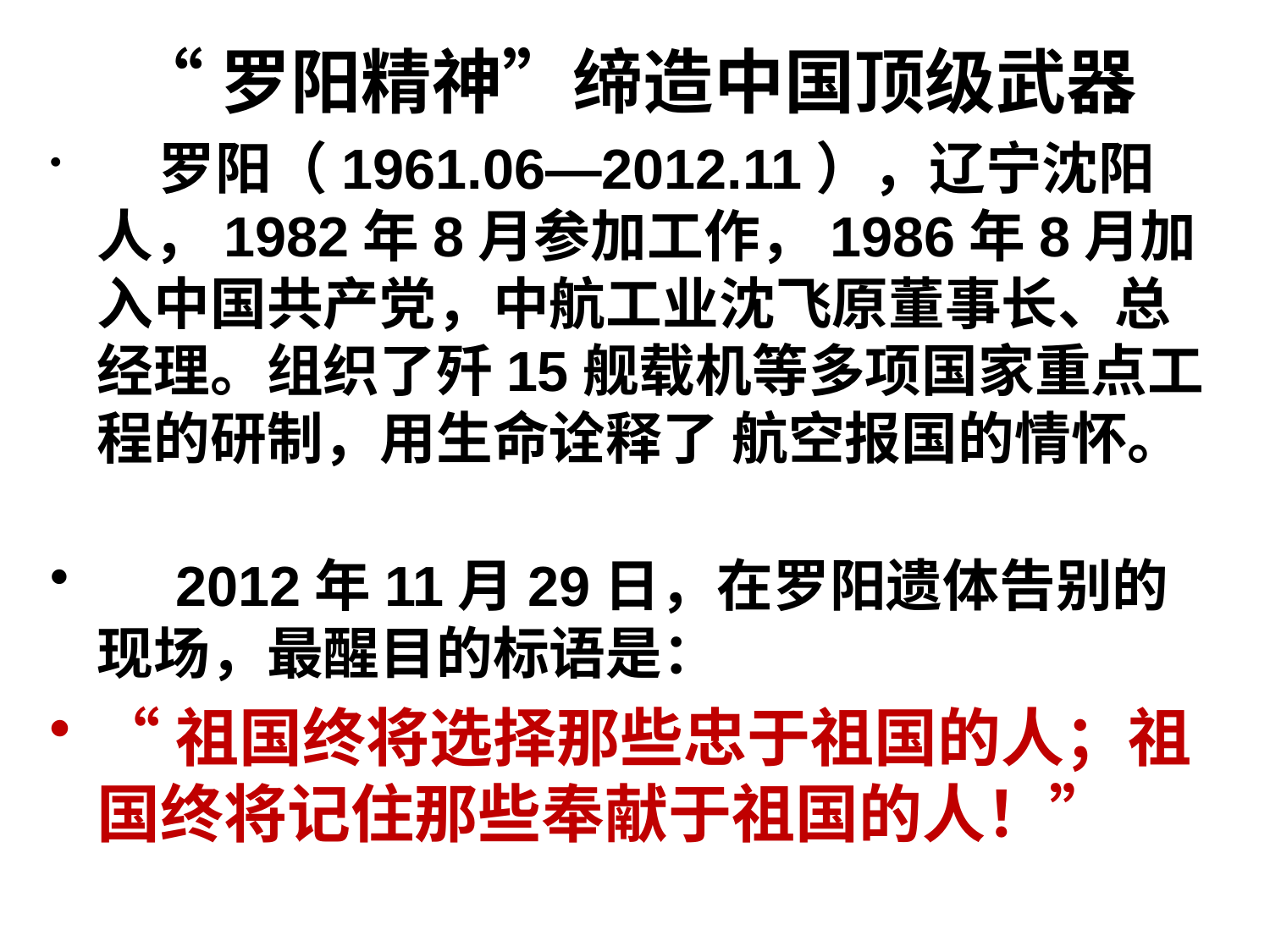

# “罗阳精神”缔造中国顶级武器
      罗阳（1961.06—2012.11），辽宁沈阳 人，1982年8月参加工作，1986年8月加入中国共产党，中航工业沈飞原董事长、总经理。组织了歼15舰载机等多项国家重点工程的研制，用生命诠释了 航空报国的情怀。
     2012年11月29日，在罗阳遗体告别的现场，最醒目的标语是：
“祖国终将选择那些忠于祖国的人；祖国终将记住那些奉献于祖国的人！”